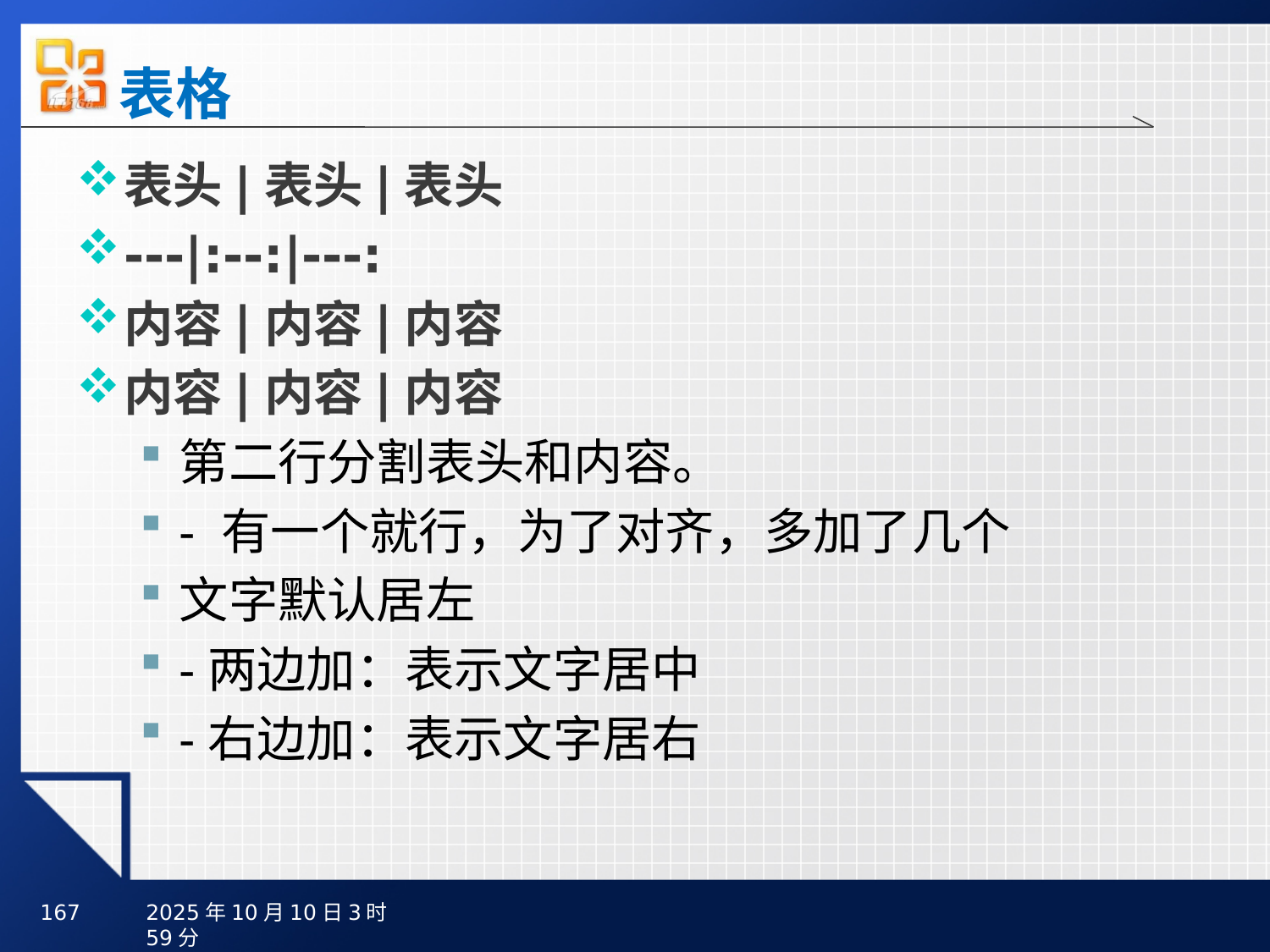

# 表格
表头|表头|表头
---|:--:|---:
内容|内容|内容
内容|内容|内容
第二行分割表头和内容。
- 有一个就行，为了对齐，多加了几个
文字默认居左
-两边加：表示文字居中
-右边加：表示文字居右
167
2025年10月10日3时59分